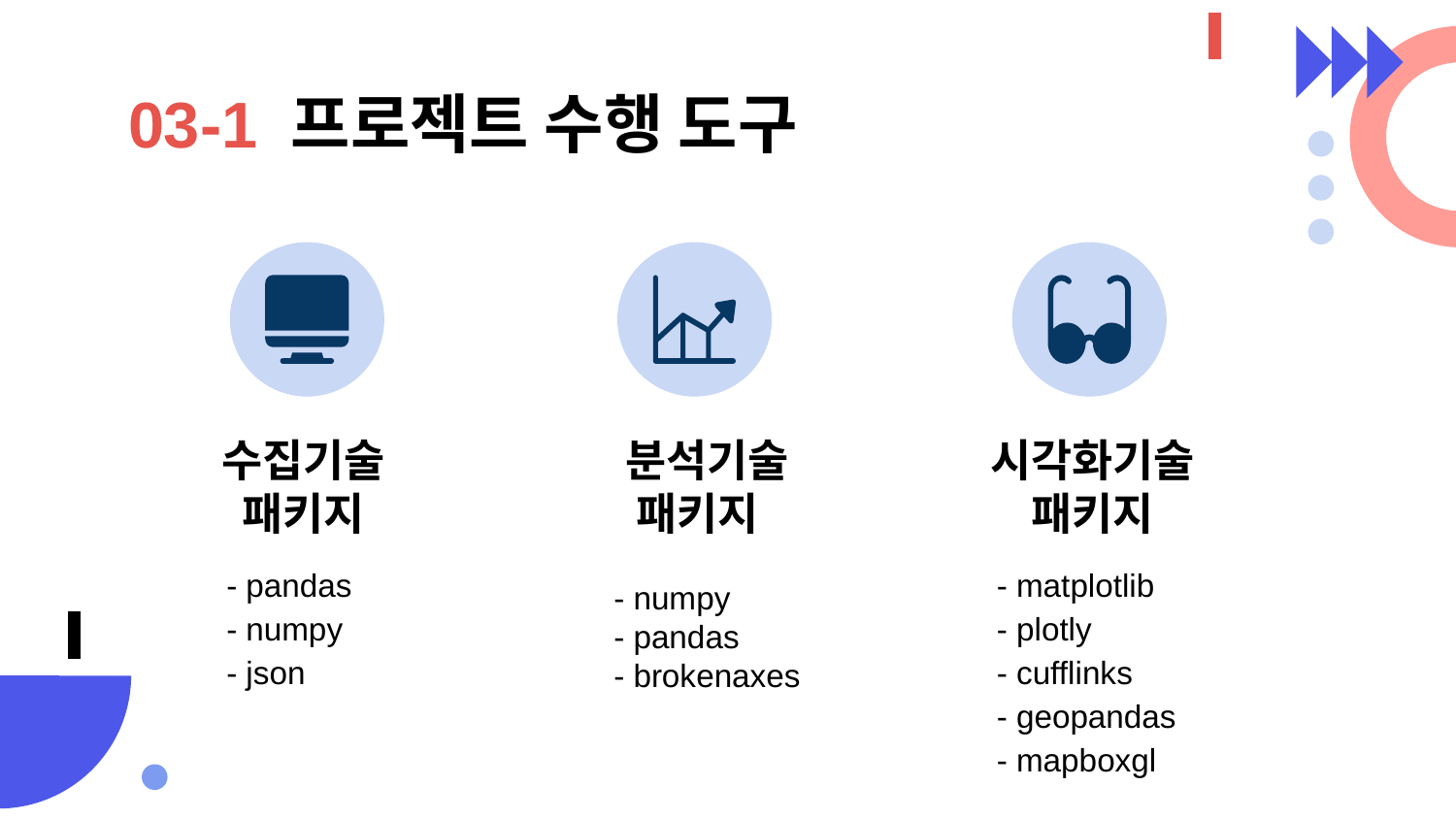

# 03-1 프로젝트 수행 도구

수집기술
패키지

 - pandas
 - numpy
 - json
 분석기술
  패키지

 - numpy
 - pandas
 - brokenaxes

시각화기술
패키지

 - matplotlib
 - plotly
 - cufflinks
 - geopandas
 - mapboxgl